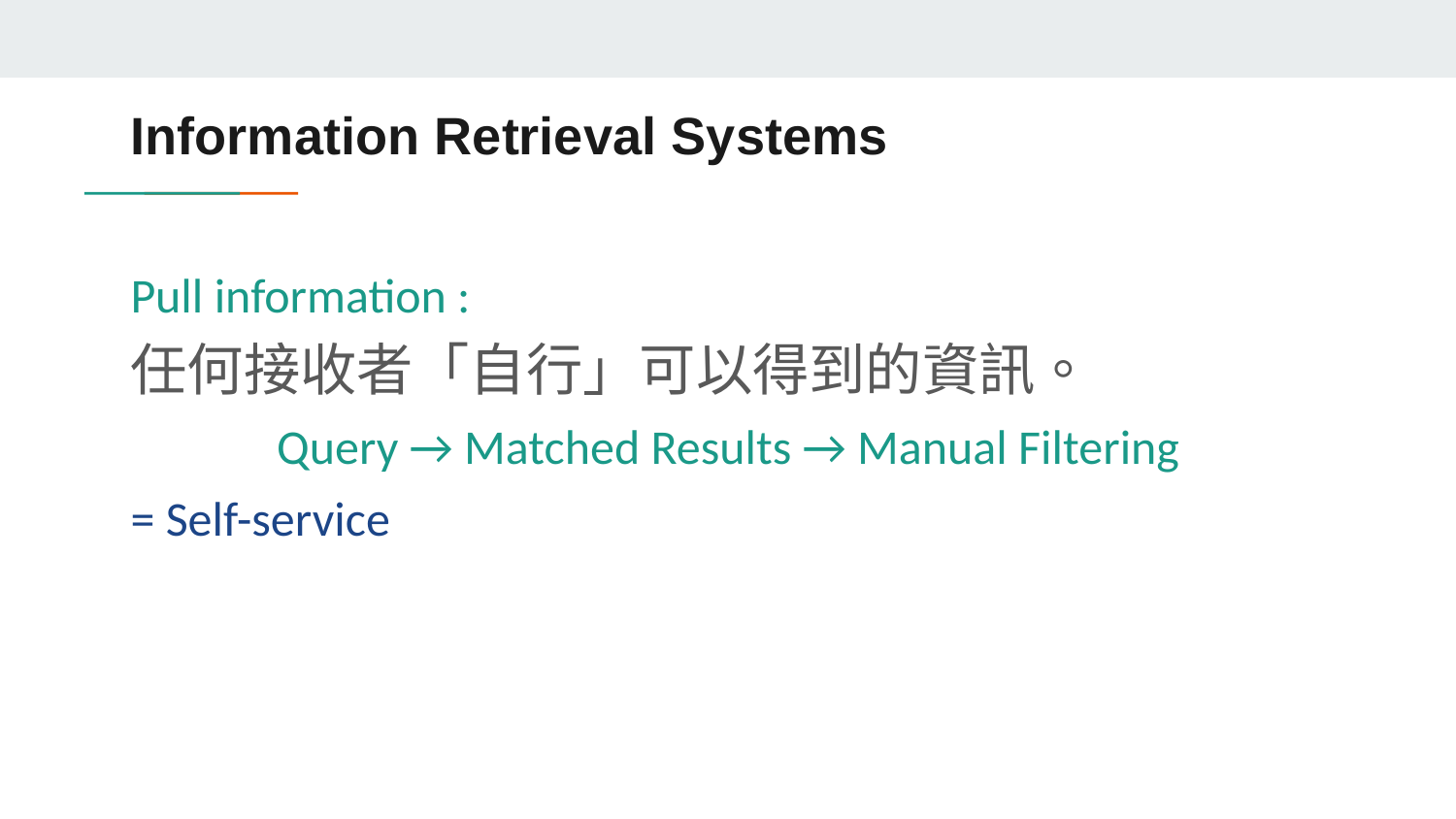

# Information Retrieval Systems
Pull information :
任何接收者「自行」可以得到的資訊。
Query → Matched Results → Manual Filtering
= Self-service